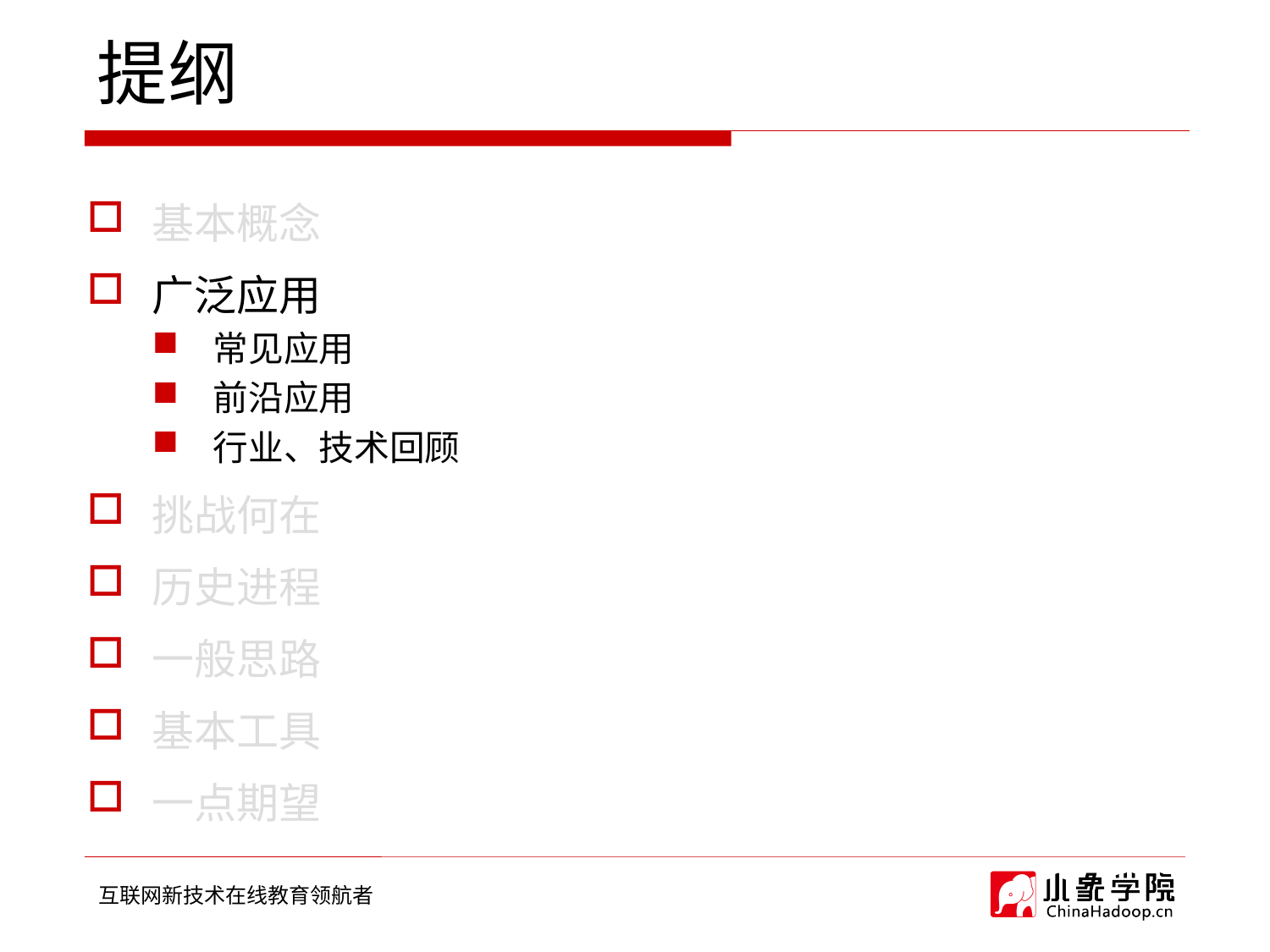

提纲
基本概念
广泛应用
常见应用
前沿应用
行业、技术回顾
挑战何在
历史进程
一般思路
基本工具
一点期望